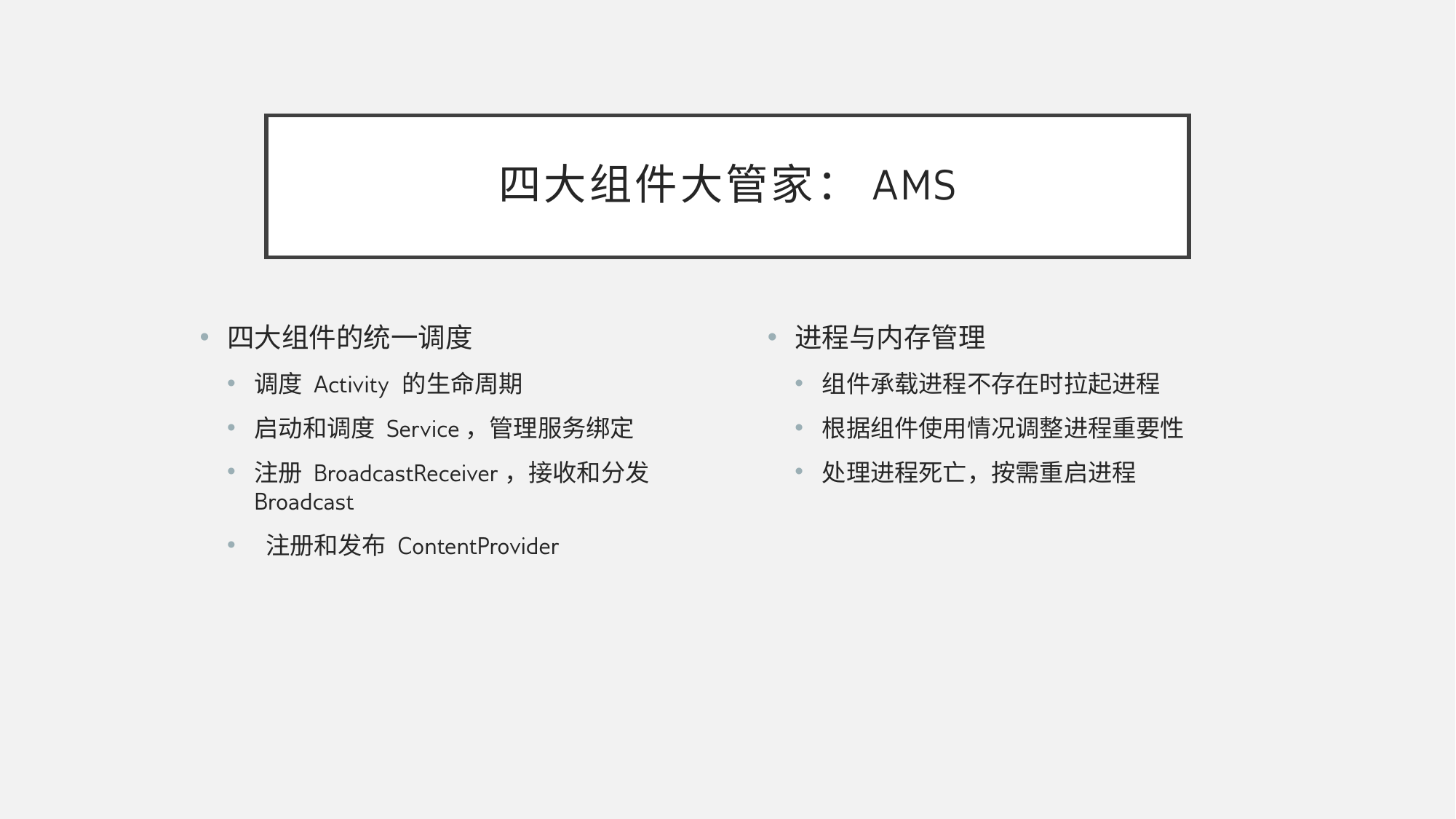

# 四大组件大管家：AMS
四大组件的统一调度
调度 Activity 的生命周期
启动和调度 Service，管理服务绑定
注册 BroadcastReceiver，接收和分发 Broadcast
 注册和发布 ContentProvider

进程与内存管理
组件承载进程不存在时拉起进程
根据组件使用情况调整进程重要性
处理进程死亡，按需重启进程